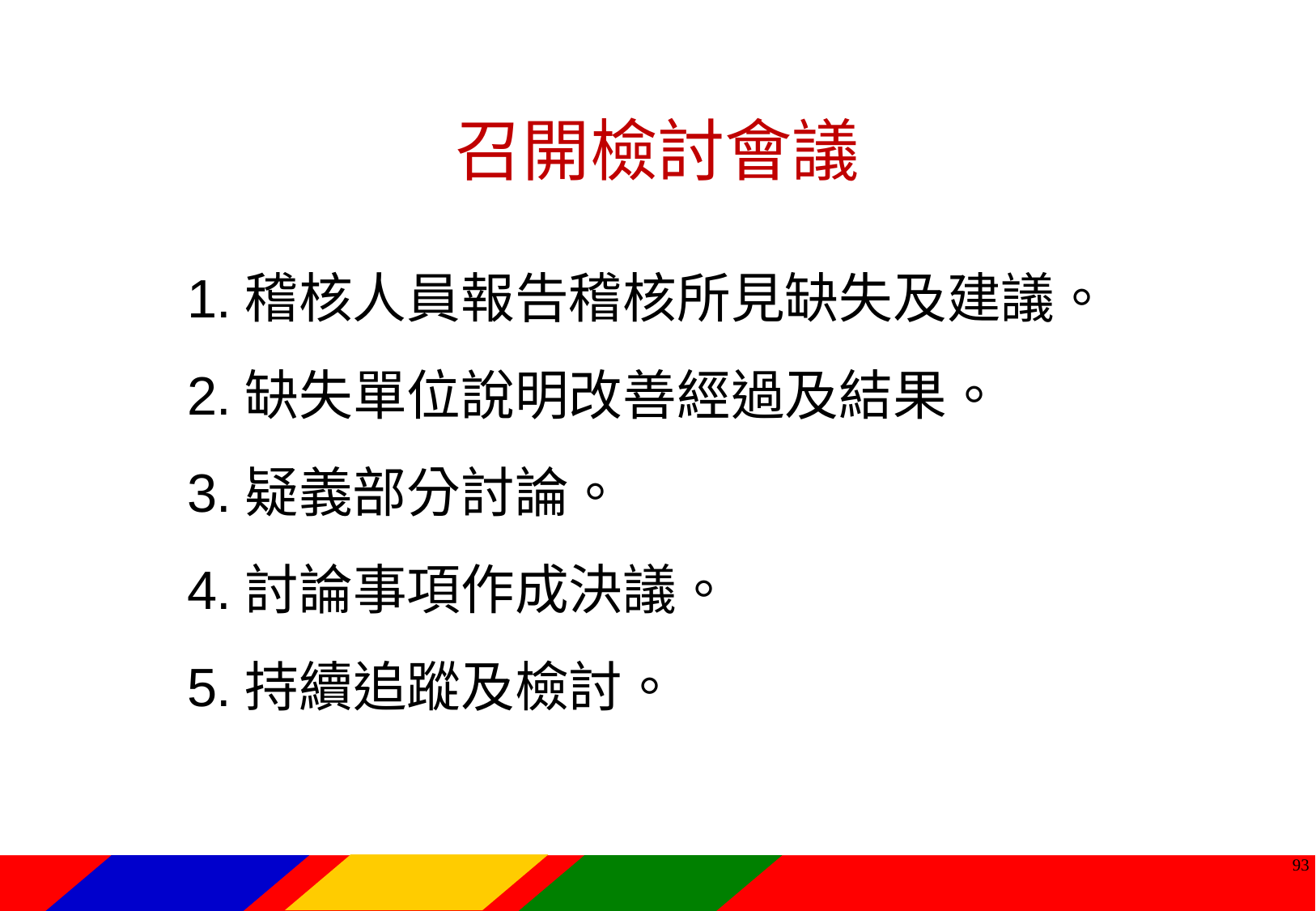

召開檢討會議
1.稽核人員報告稽核所見缺失及建議。
2.缺失單位說明改善經過及結果。
3.疑義部分討論。
4.討論事項作成決議。
5.持續追蹤及檢討。
93